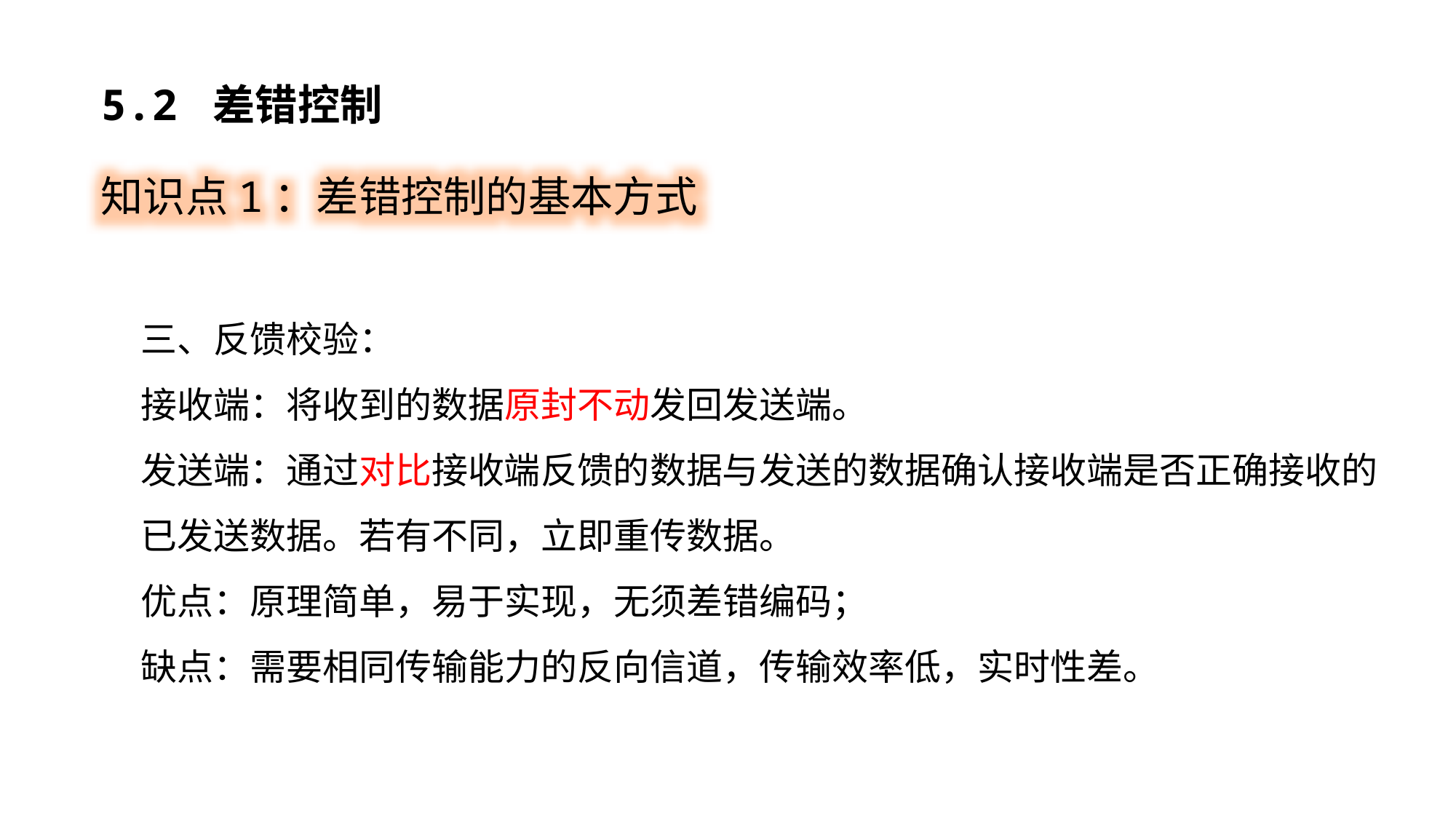

5.2 差错控制
知识点1：差错控制的基本方式
三、反馈校验：
接收端：将收到的数据原封不动发回发送端。
发送端：通过对比接收端反馈的数据与发送的数据确认接收端是否正确接收的已发送数据。若有不同，立即重传数据。
优点：原理简单，易于实现，无须差错编码；
缺点：需要相同传输能力的反向信道，传输效率低，实时性差。